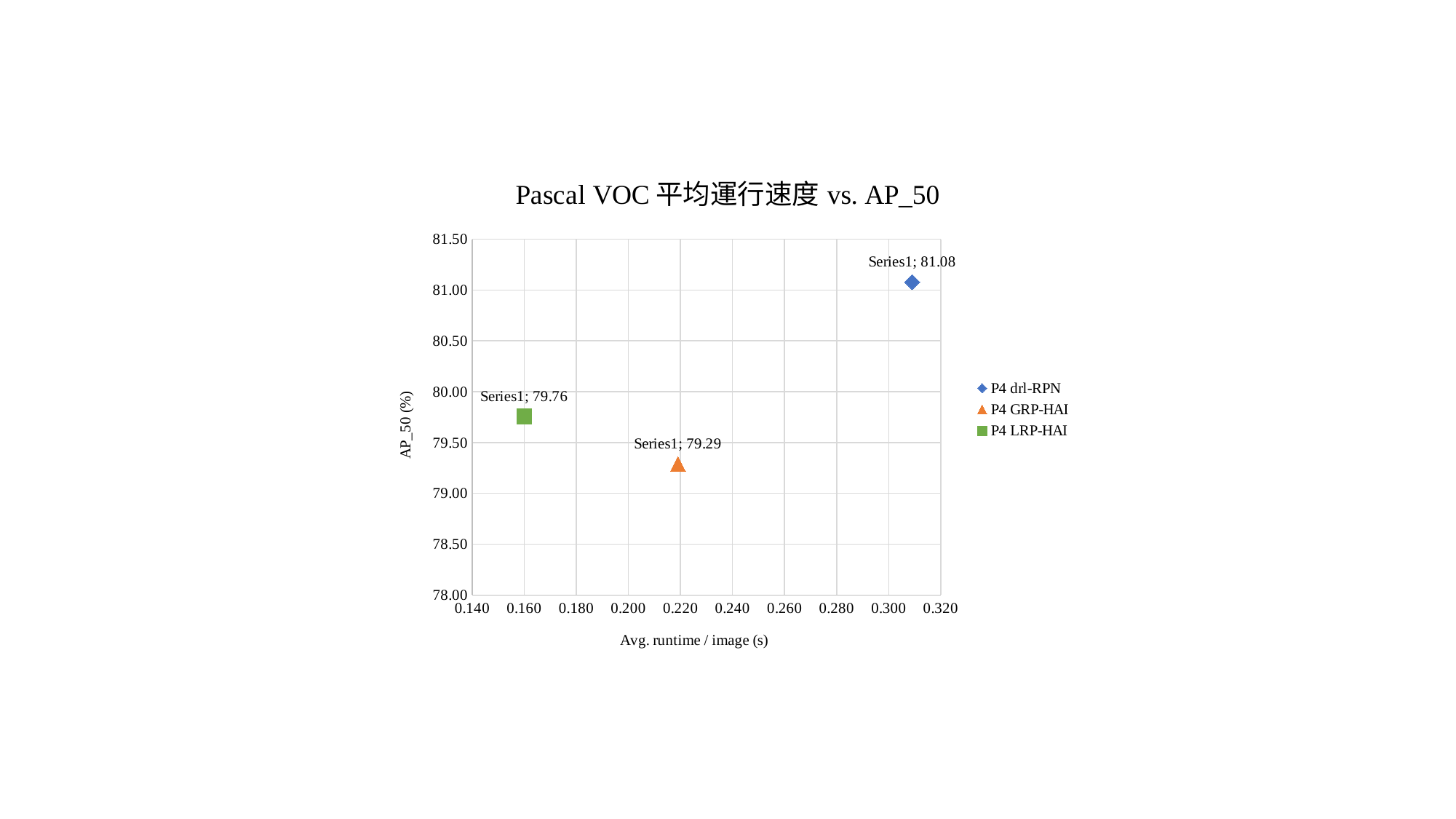

### Chart: Pascal VOC平均運行速度vs. AP_50

| Category | P4 drl-RPN | P4 GRP-HAI | P4 LRP-HAI |
|---|---|---|---|